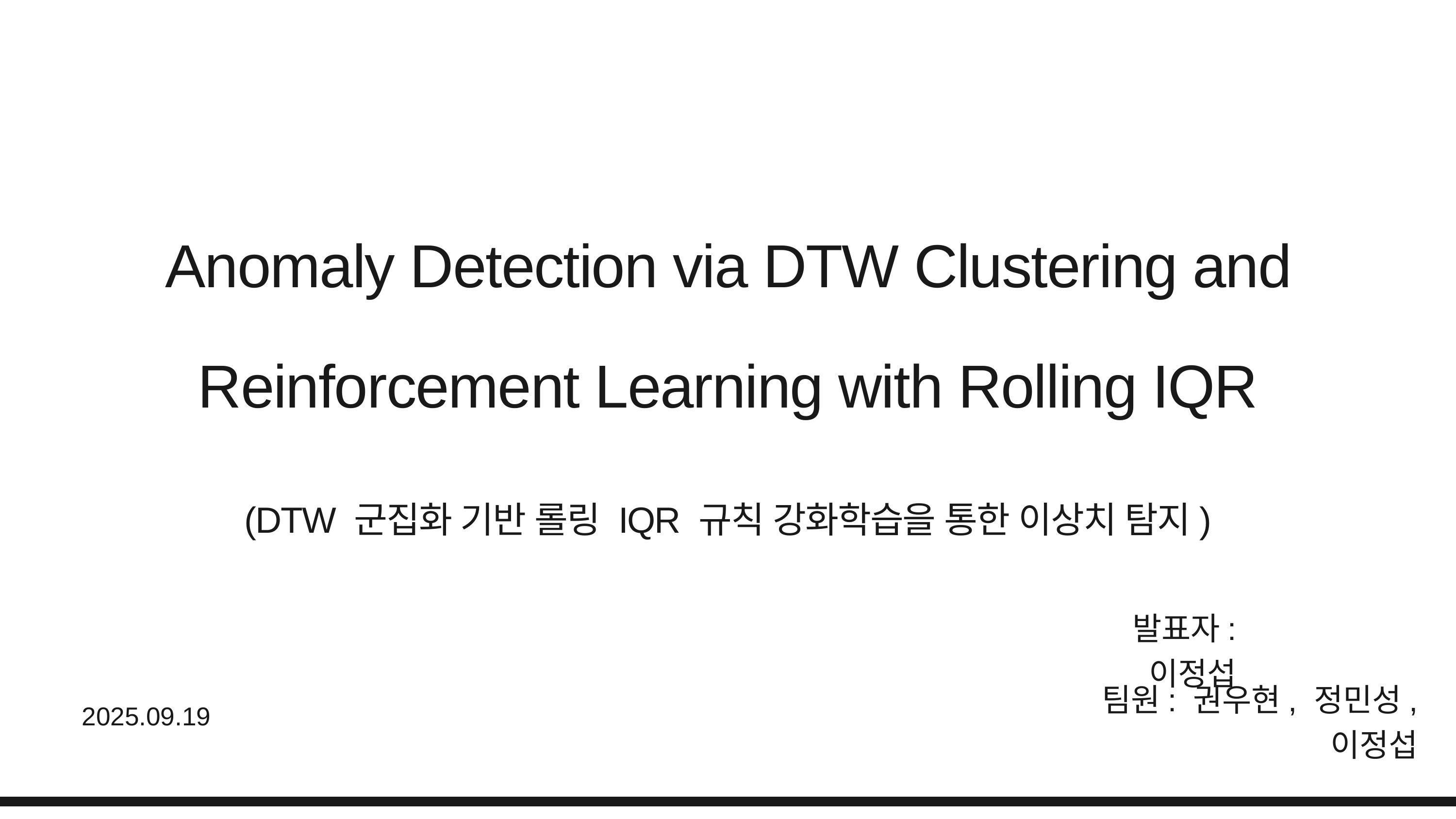

Anomaly Detection via DTW Clustering and Reinforcement Learning with Rolling IQR
(DTW 군집화 기반 롤링 IQR 규칙 강화학습을 통한 이상치 탐지)
발표자: 이정섭
팀원: 권우현, 정민성, 이정섭
2025.09.19